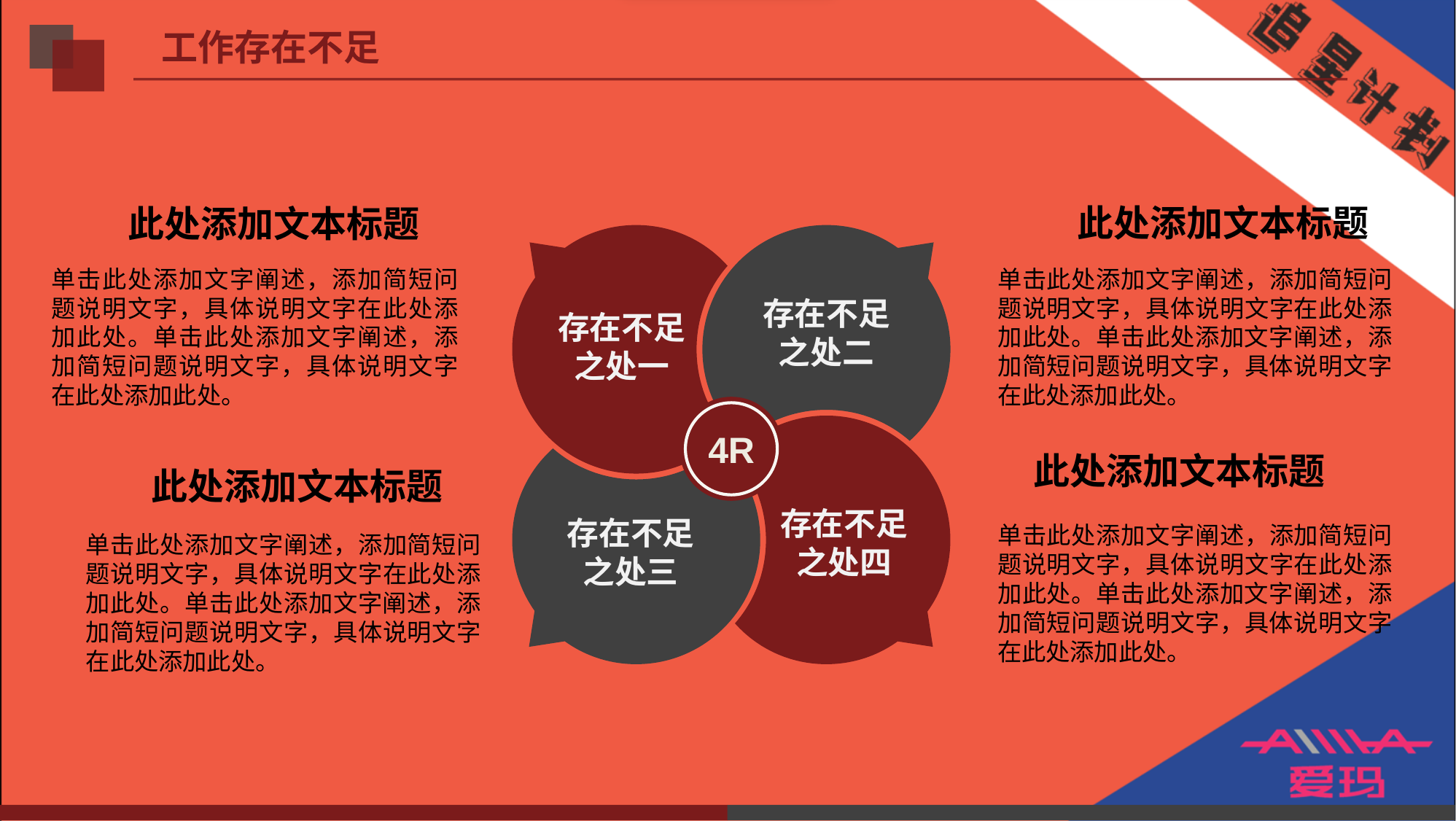

工作存在不足
此处添加文本标题
单击此处添加文字阐述，添加简短问题说明文字，具体说明文字在此处添加此处。单击此处添加文字阐述，添加简短问题说明文字，具体说明文字在此处添加此处。
此处添加文本标题
单击此处添加文字阐述，添加简短问题说明文字，具体说明文字在此处添加此处。单击此处添加文字阐述，添加简短问题说明文字，具体说明文字在此处添加此处。

存在不足之处二
存在不足之处一

4R

存在不足之处四
存在不足之处三
此处添加文本标题
单击此处添加文字阐述，添加简短问题说明文字，具体说明文字在此处添加此处。单击此处添加文字阐述，添加简短问题说明文字，具体说明文字在此处添加此处。
此处添加文本标题
单击此处添加文字阐述，添加简短问题说明文字，具体说明文字在此处添加此处。单击此处添加文字阐述，添加简短问题说明文字，具体说明文字在此处添加此处。